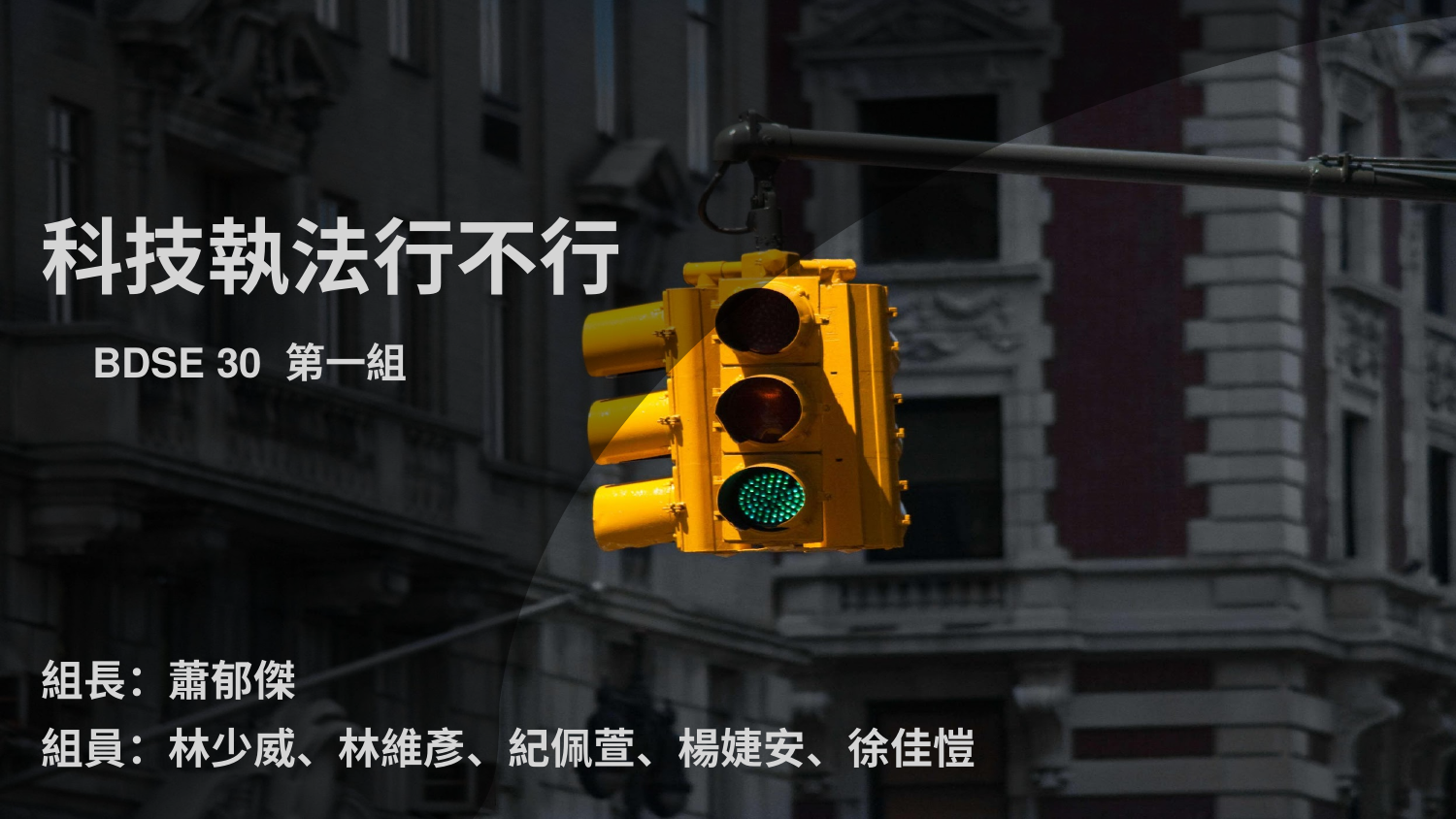

科技執法行不行
BDSE 30 第一組
組長：蕭郁傑
組員：林少威、林維彥、紀佩萱、楊婕安、徐佳愷